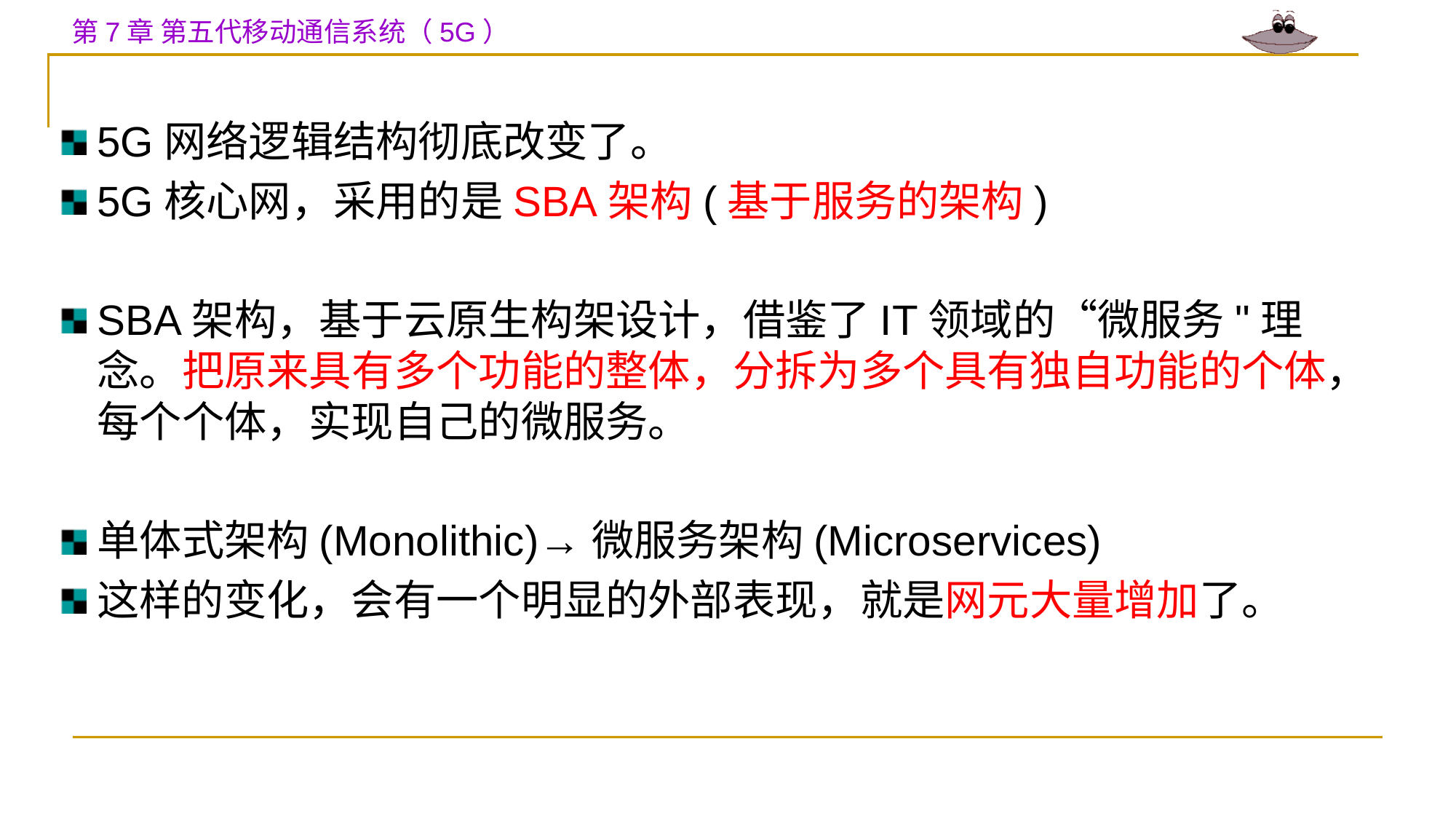

5G网络逻辑结构彻底改变了。
5G核心网，采用的是SBA架构(基于服务的架构)

SBA架构，基于云原生构架设计，借鉴了IT领域的“微服务"理念。把原来具有多个功能的整体，分拆为多个具有独自功能的个体，每个个体，实现自己的微服务。

单体式架构(Monolithic)→微服务架构(Microservices)
这样的变化，会有一个明显的外部表现，就是网元大量增加了。